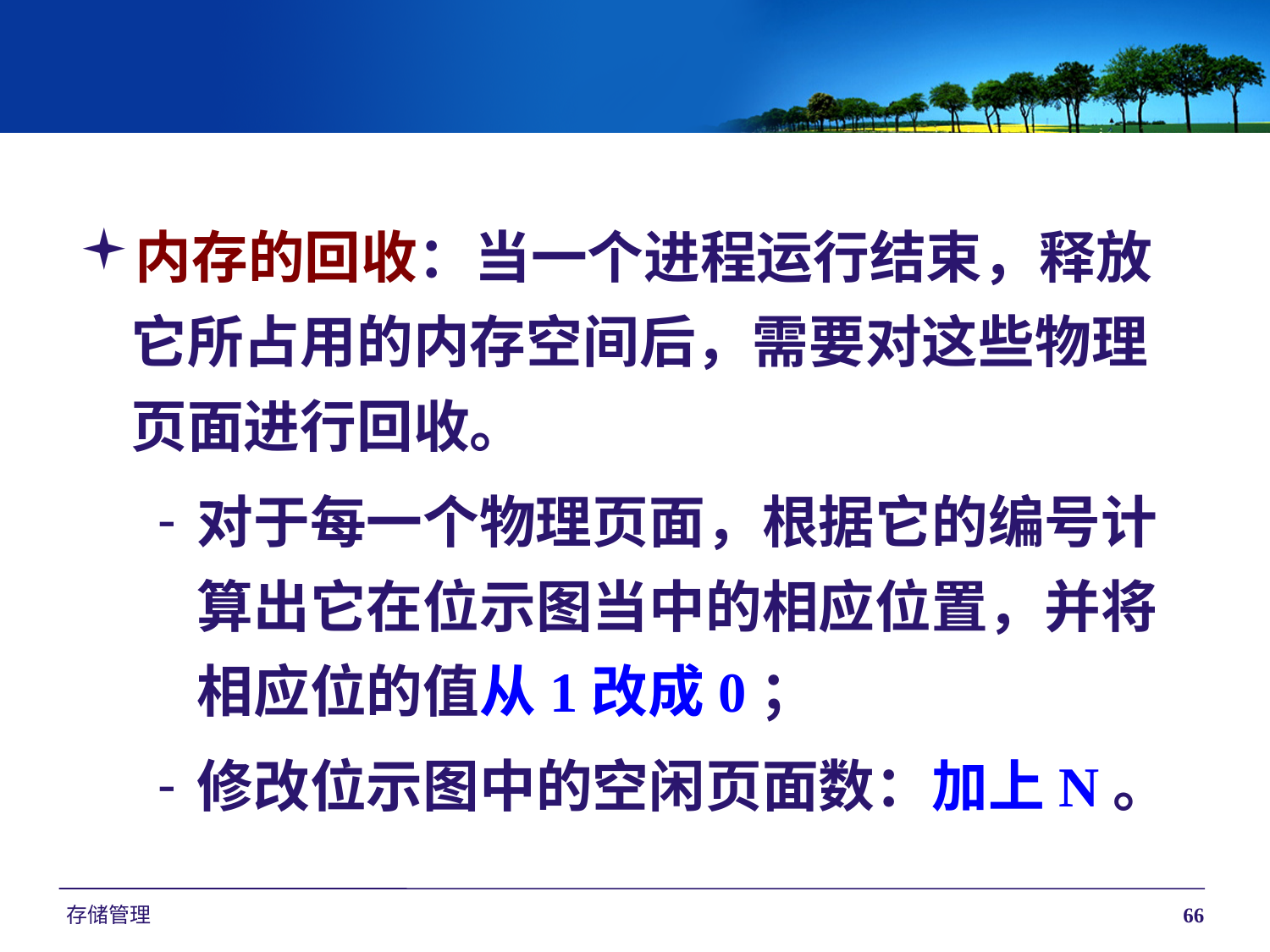

内存的回收：当一个进程运行结束，释放它所占用的内存空间后，需要对这些物理页面进行回收。
对于每一个物理页面，根据它的编号计算出它在位示图当中的相应位置，并将相应位的值从1改成0；
修改位示图中的空闲页面数：加上N。
存储管理
66